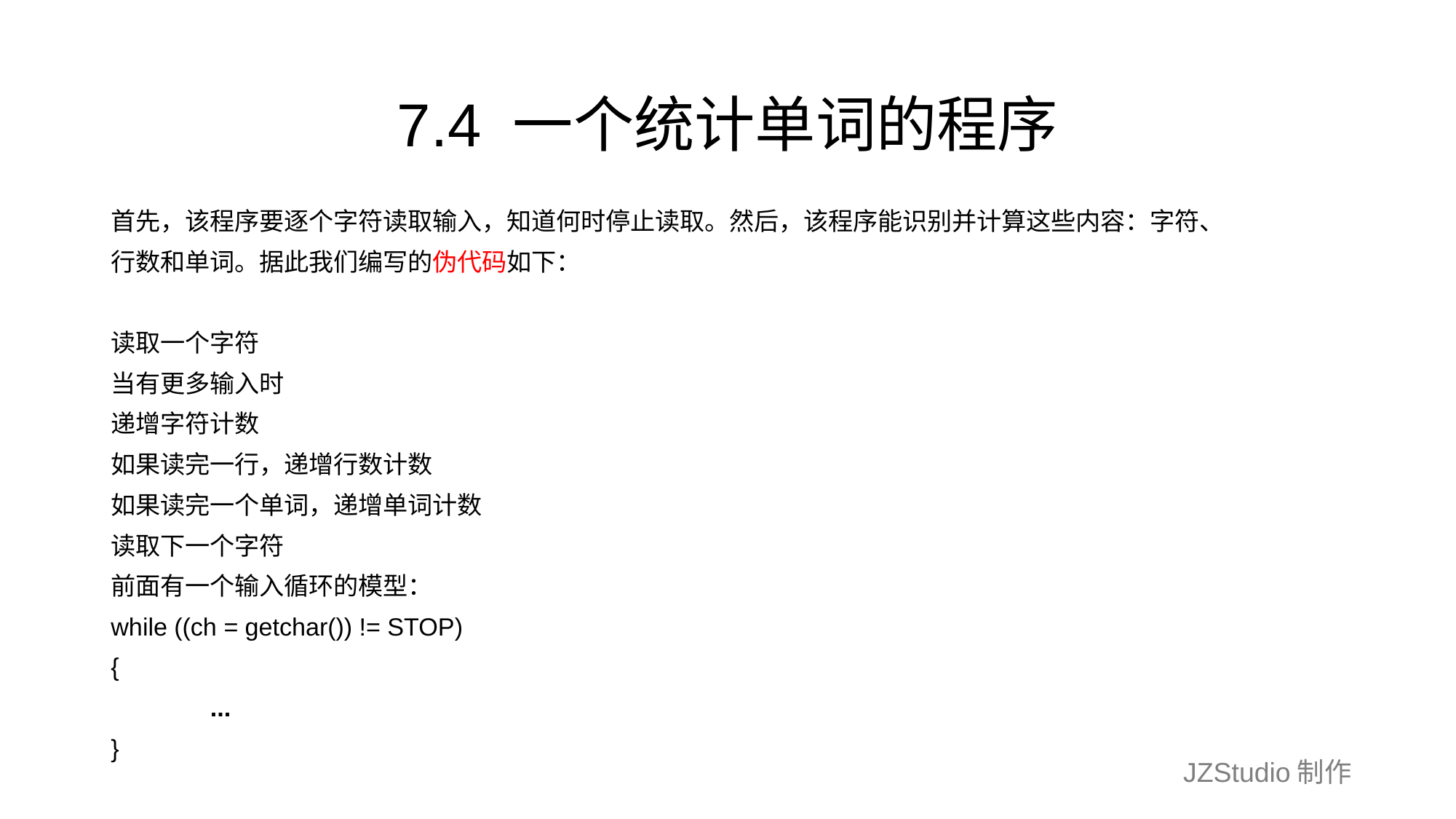

# 7.4 一个统计单词的程序
首先，该程序要逐个字符读取输入，知道何时停止读取。然后，该程序能识别并计算这些内容：字符、
行数和单词。据此我们编写的伪代码如下：

读取一个字符
当有更多输入时
递增字符计数
如果读完一行，递增行数计数
如果读完一个单词，递增单词计数
读取下一个字符
前面有一个输入循环的模型：
while ((ch = getchar()) != STOP)
{
	...
}